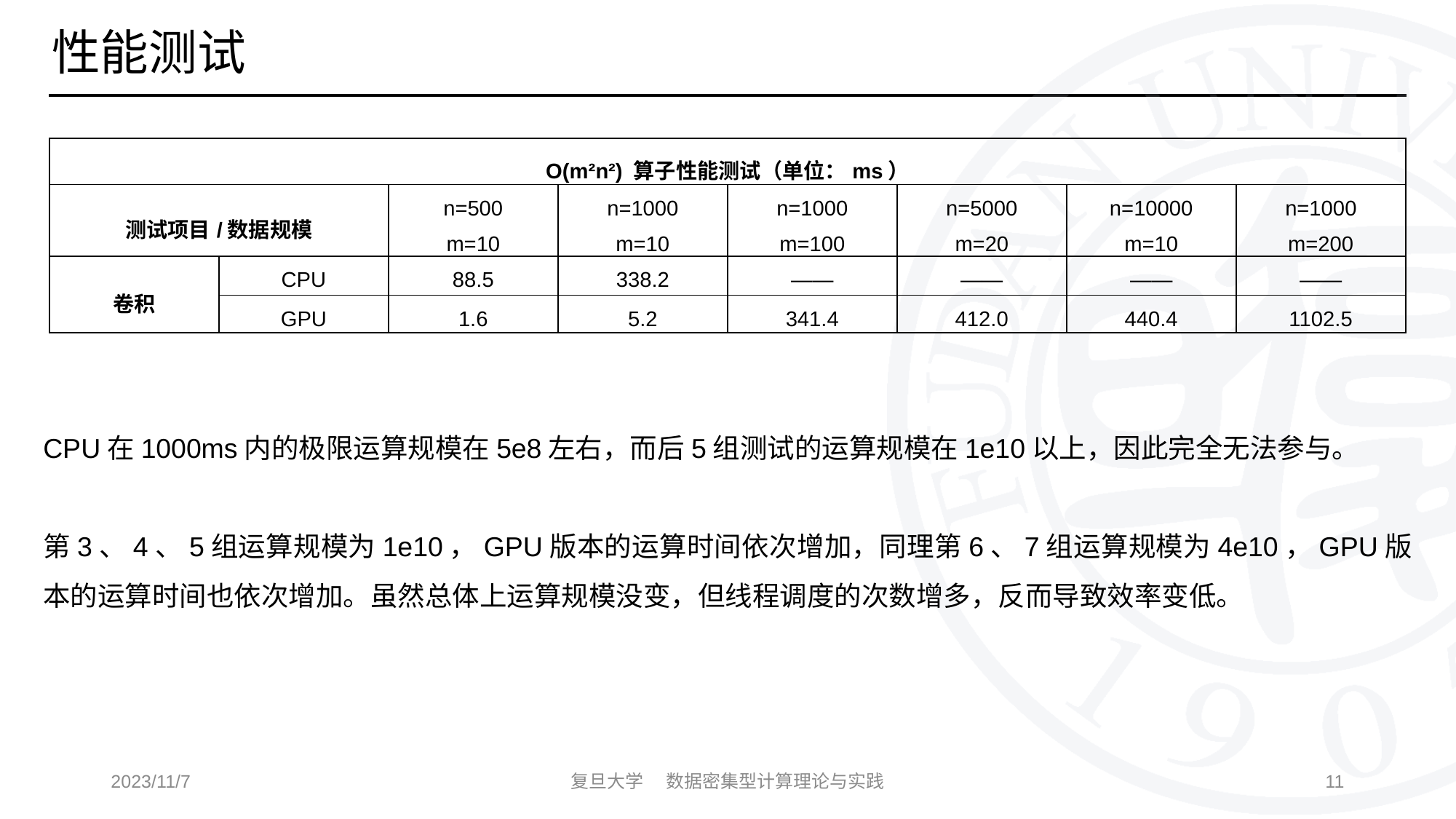

| O(m²n²) 算子性能测试（单位：ms） |  |  |  |  |  |  |  |
| --- | --- | --- | --- | --- | --- | --- | --- |
| 测试项目/数据规模 | 数据规模 | n=500 m=10 | n=1000 m=10 | n=1000 m=100 | n=5000 m=20 | n=10000 m=10 | n=1000 m=200 |
| 卷积 | CPU | 88.5 | 338.2 | —— | —— | —— | —— |
|  | GPU | 1.6 | 5.2 | 341.4 | 412.0 | 440.4 | 1102.5 |
CPU在1000ms内的极限运算规模在5e8左右，而后5组测试的运算规模在1e10以上，因此完全无法参与。

第3、4、5组运算规模为1e10，GPU版本的运算时间依次增加，同理第6、7组运算规模为4e10，GPU版本的运算时间也依次增加。虽然总体上运算规模没变，但线程调度的次数增多，反而导致效率变低。
2023/11/7
复旦大学    数据密集型计算理论与实践
11